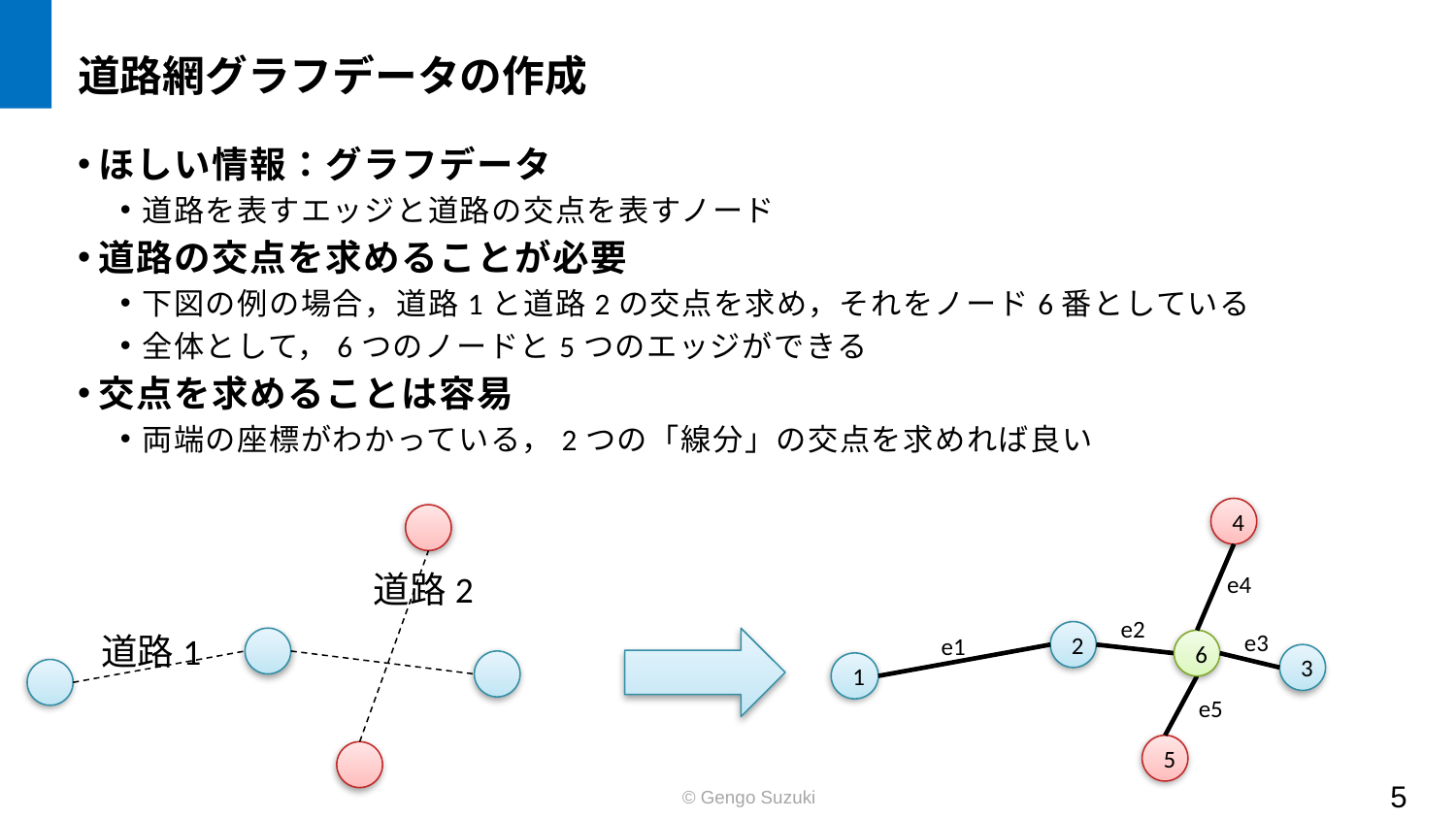

# 道路網グラフデータの作成
ほしい情報：グラフデータ
道路を表すエッジと道路の交点を表すノード
道路の交点を求めることが必要
下図の例の場合，道路1と道路2の交点を求め，それをノード6番としている
全体として，6つのノードと5つのエッジができる
交点を求めることは容易
両端の座標がわかっている，2つの「線分」の交点を求めれば良い

4

道路2
e4
e2
e3
道路1
2
e1

6
3

1

e5
5